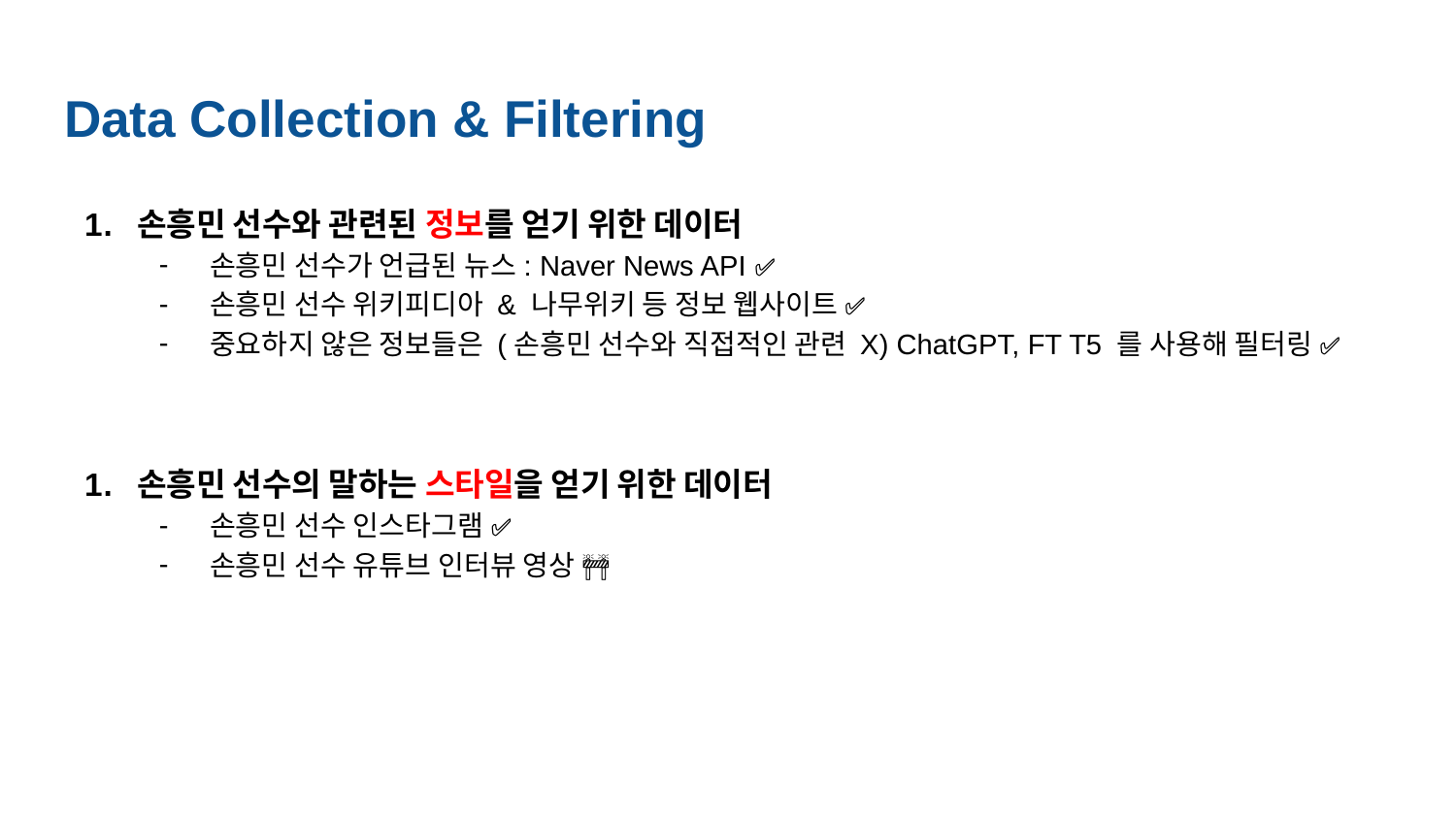

# Data Collection & Filtering
손흥민 선수와 관련된 정보를 얻기 위한 데이터
손흥민 선수가 언급된 뉴스: Naver News API ✅
손흥민 선수 위키피디아 & 나무위키 등 정보 웹사이트 ✅
중요하지 않은 정보들은 (손흥민 선수와 직접적인 관련 X) ChatGPT, FT T5 를 사용해 필터링 ✅

손흥민 선수의 말하는 스타일을 얻기 위한 데이터
손흥민 선수 인스타그램 ✅
손흥민 선수 유튜브 인터뷰 영상 🚧